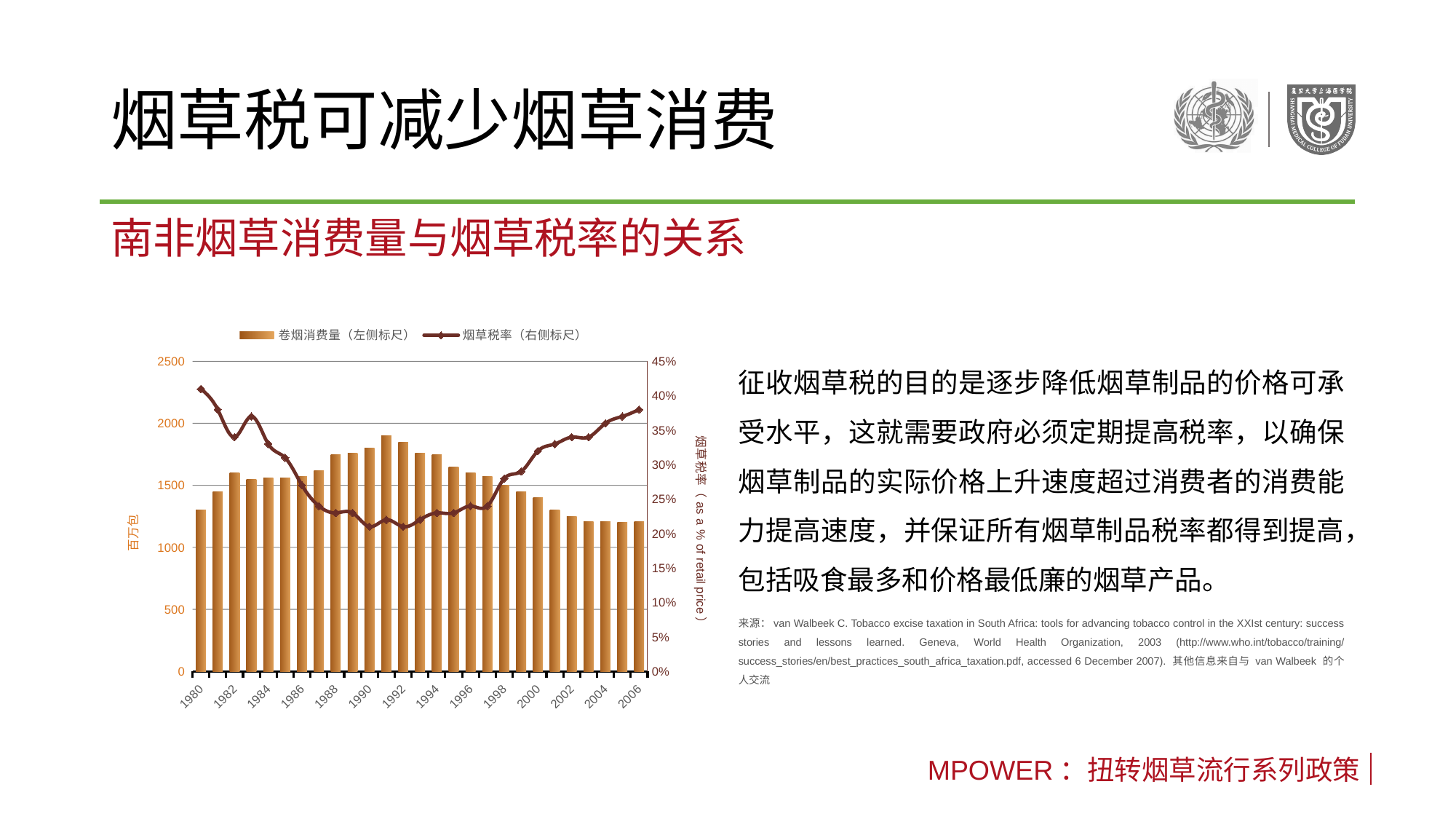

# 烟草税可减少烟草消费
南非烟草消费量与烟草税率的关系

### Chart

| Category | 卷烟消费量（左侧标尺） | 烟草税率（右侧标尺） |
|---|---|---|
| 1980 | 1300.0 | 0.41 |
| 1981 | 1450.0 | 0.38 |
| 1982 | 1600.0 | 0.34 |
| 1983 | 1550.0 | 0.37 |
| 1984 | 1560.0 | 0.33 |
| 1985 | 1560.0 | 0.31 |
| 1986 | 1570.0 | 0.27 |
| 1987 | 1620.0 | 0.24 |
| 1988 | 1750.0 | 0.23 |
| 1989 | 1760.0 | 0.23 |
| 1990 | 1800.0 | 0.21 |
| 1991 | 1900.0 | 0.22 |
| 1992 | 1850.0 | 0.21 |
| 1993 | 1760.0 | 0.22 |
| 1994 | 1750.0 | 0.23 |
| 1995 | 1650.0 | 0.23 |
| 1996 | 1600.0 | 0.24 |
| 1997 | 1570.0 | 0.24 |
| 1998 | 1500.0 | 0.28 |
| 1999 | 1450.0 | 0.29 |
| 2000 | 1400.0 | 0.32 |
| 2001 | 1300.0 | 0.33 |
| 2002 | 1250.0 | 0.34 |
| 2003 | 1210.0 | 0.34 |
| 2004 | 1210.0 | 0.36 |
| 2005 | 1200.0 | 0.37 |
| 2006 | 1210.0 | 0.38 |
征收烟草税的目的是逐步降低烟草制品的价格可承受水平，这就需要政府必须定期提高税率，以确保烟草制品的实际价格上升速度超过消费者的消费能力提高速度，并保证所有烟草制品税率都得到提高，包括吸食最多和价格最低廉的烟草产品。
来源：van Walbeek C. Tobacco excise taxation in South Africa: tools for advancing tobacco control in the XXIst century: success stories and lessons learned. Geneva, World Health Organization, 2003 (http://www.who.int/tobacco/training/ success_stories/en/best_practices_south_africa_taxation.pdf, accessed 6 December 2007). 其他信息来自与 van Walbeek 的个人交流